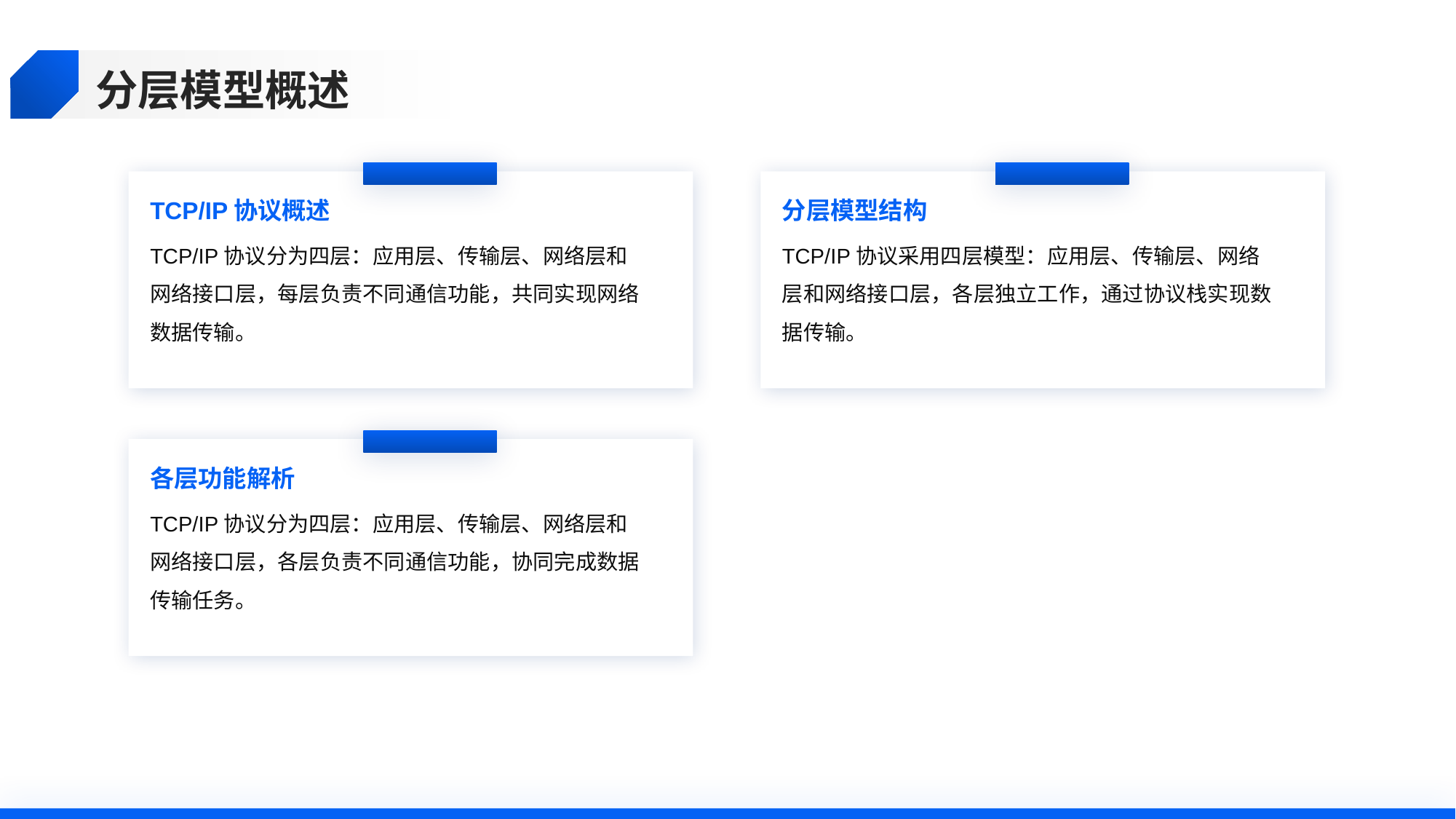

分层模型概述

TCP/IP协议概述
分层模型结构
TCP/IP协议分为四层：应用层、传输层、网络层和网络接口层，每层负责不同通信功能，共同实现网络数据传输。
TCP/IP协议采用四层模型：应用层、传输层、网络层和网络接口层，各层独立工作，通过协议栈实现数据传输。

各层功能解析
TCP/IP协议分为四层：应用层、传输层、网络层和网络接口层，各层负责不同通信功能，协同完成数据传输任务。